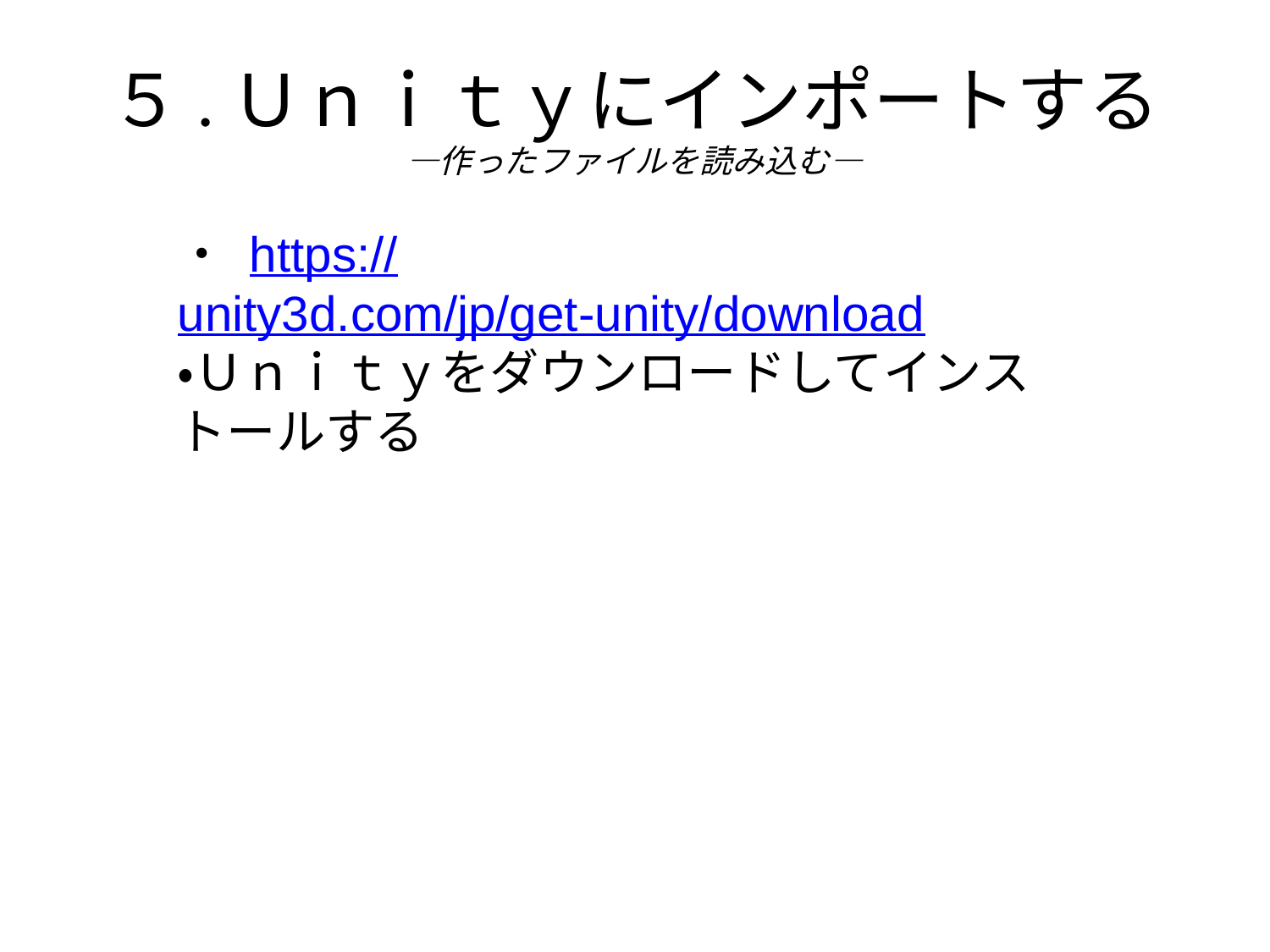

# ５.Ｕｎｉｔｙにインポートする ―作ったファイルを読み込む―
・ https://unity3d.com/jp/get-unity/download
・Ｕｎｉｔｙをダウンロードしてインストールする